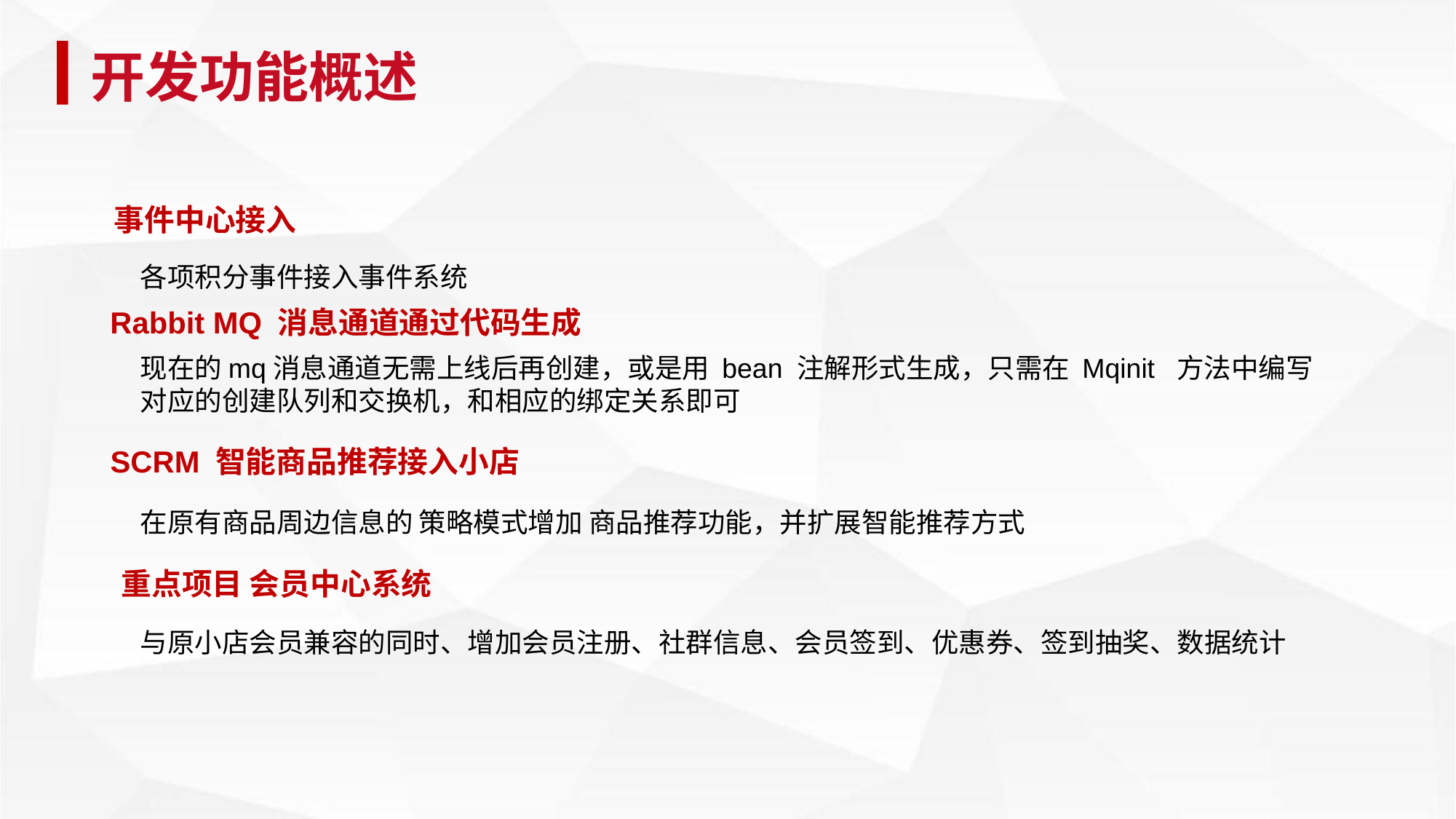

开发功能概述

事件中心接入
各项积分事件接入事件系统
Rabbit MQ 消息通道通过代码生成
现在的mq消息通道无需上线后再创建，或是用 bean 注解形式生成，只需在 Mqinit  方法中编写对应的创建队列和交换机，和相应的绑定关系即可
SCRM 智能商品推荐接入小店
在原有商品周边信息的 策略模式增加 商品推荐功能，并扩展智能推荐方式
重点项目 会员中心系统
与原小店会员兼容的同时、增加会员注册、社群信息、会员签到、优惠券、签到抽奖、数据统计